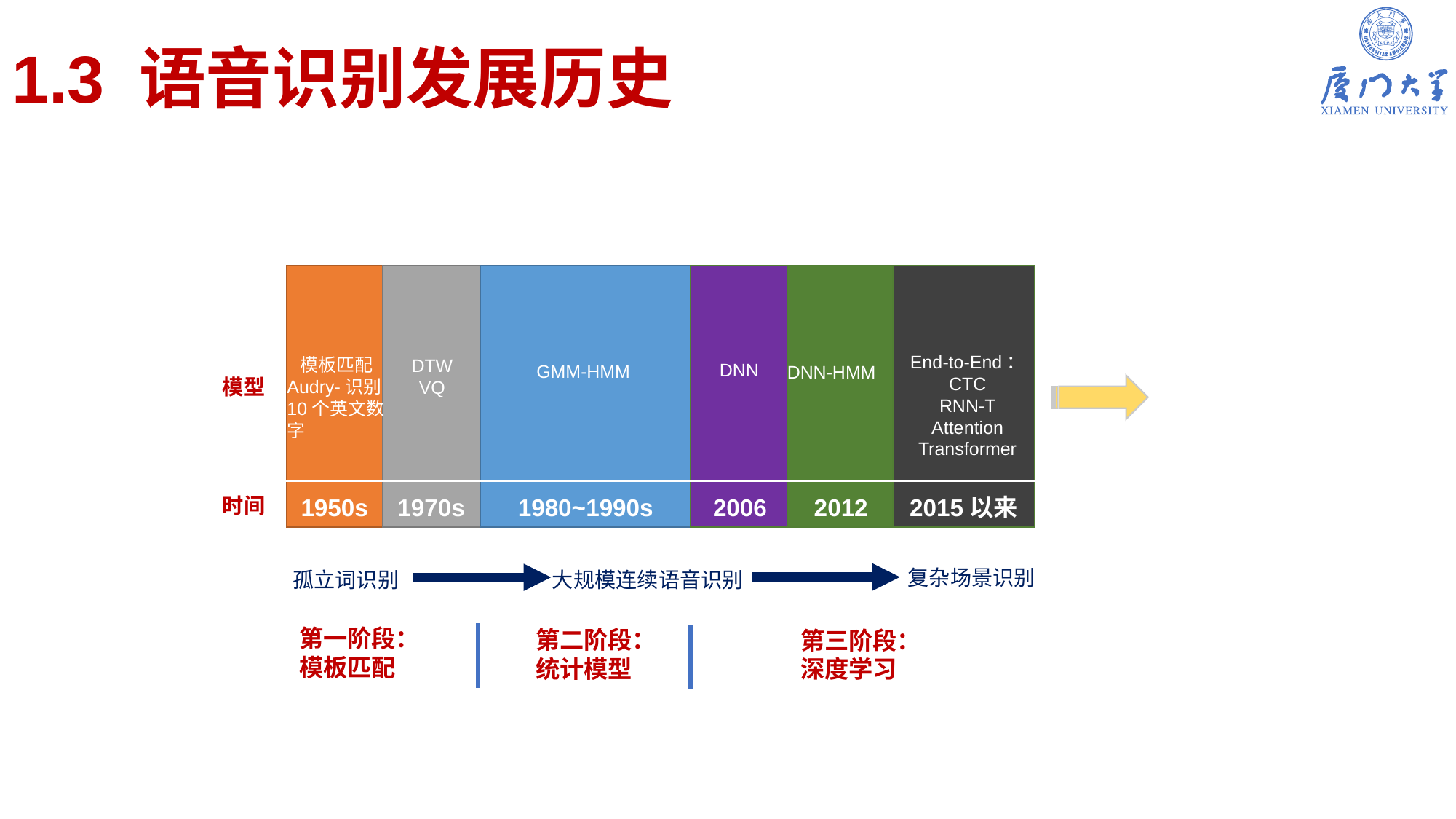

# 1.3 语音识别发展历史
1950s
1970s
1980~1990s
2006
2012
2015以来
End-to-End：
CTC
RNN-T
Attention
Transformer
模板匹配
Audry-识别10个英文数字
DTW
VQ
DNN
GMM-HMM

DNN-HMM
模型

时间
复杂场景识别
大规模连续语音识别
孤立词识别
第一阶段：
模板匹配
第二阶段：
统计模型
第三阶段：
深度学习